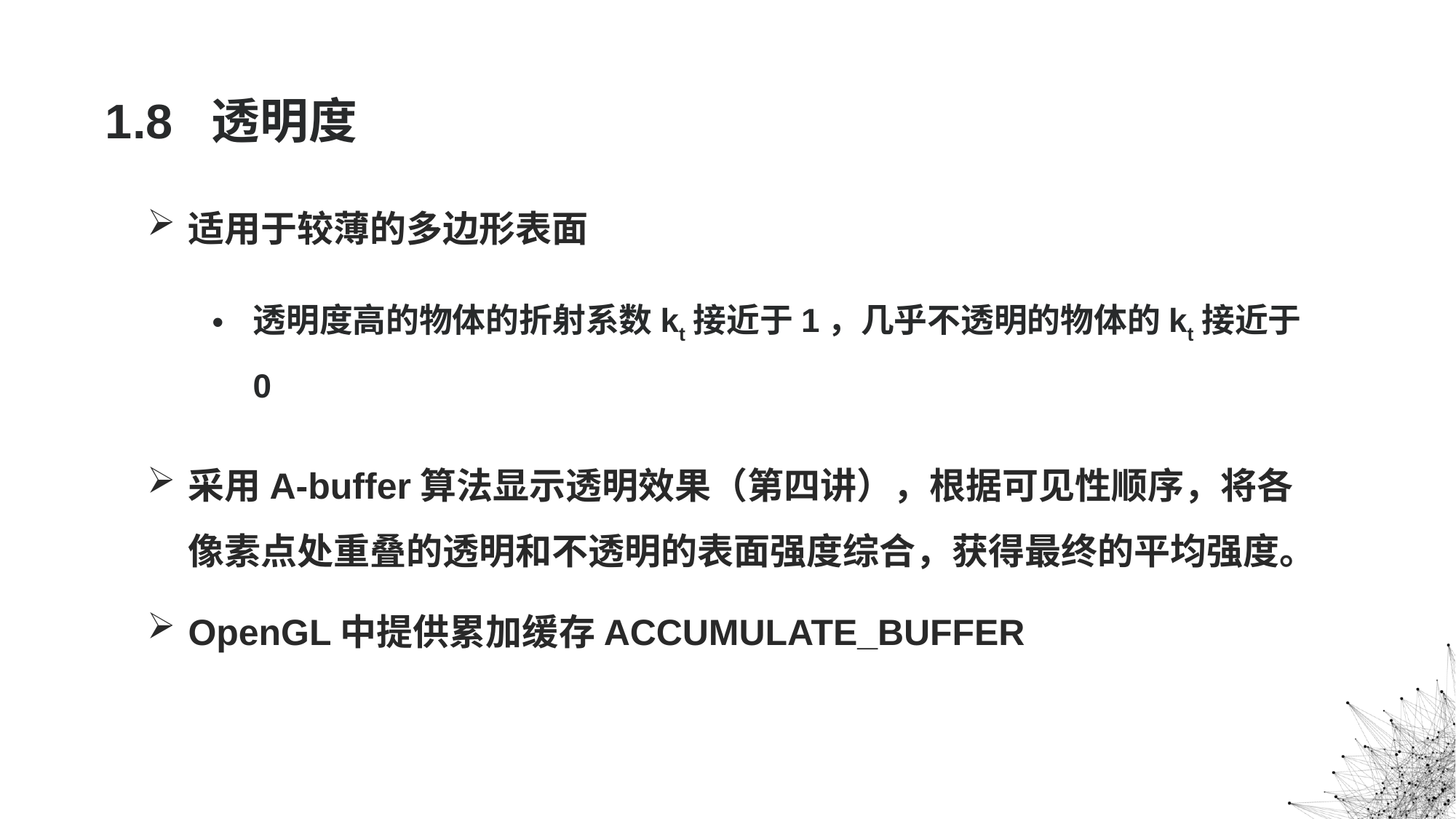

# 1.8  透明度
适用于较薄的多边形表面
透明度高的物体的折射系数kt接近于1，几乎不透明的物体的kt接近于0
采用A-buffer算法显示透明效果（第四讲），根据可见性顺序，将各像素点处重叠的透明和不透明的表面强度综合，获得最终的平均强度。
OpenGL中提供累加缓存ACCUMULATE_BUFFER